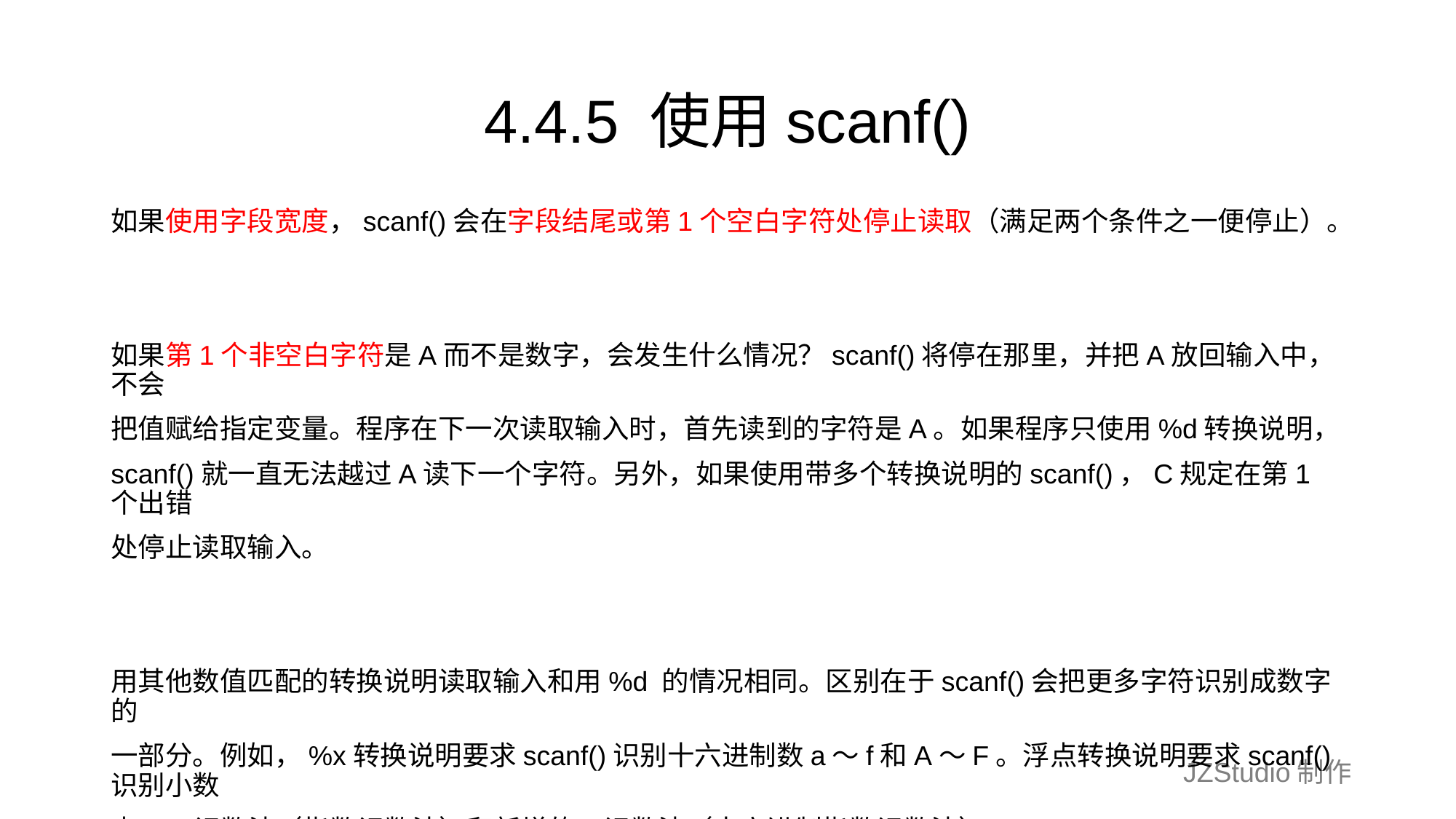

# 4.4.5 使用scanf()
如果使用字段宽度，scanf()会在字段结尾或第1个空白字符处停止读取（满足两个条件之一便停止）。

如果第1个非空白字符是A而不是数字，会发生什么情况？scanf()将停在那里，并把A放回输入中，不会
把值赋给指定变量。程序在下一次读取输入时，首先读到的字符是A。如果程序只使用%d转换说明，
scanf()就一直无法越过A读下一个字符。另外，如果使用带多个转换说明的scanf()，C规定在第1个出错
处停止读取输入。

用其他数值匹配的转换说明读取输入和用%d 的情况相同。区别在于scanf()会把更多字符识别成数字的
一部分。例如，%x转换说明要求scanf()识别十六进制数a～f和A～F。浮点转换说明要求scanf()识别小数
点、e记数法（指数记数法）和新增的p记数法（十六进制指数记数法）。